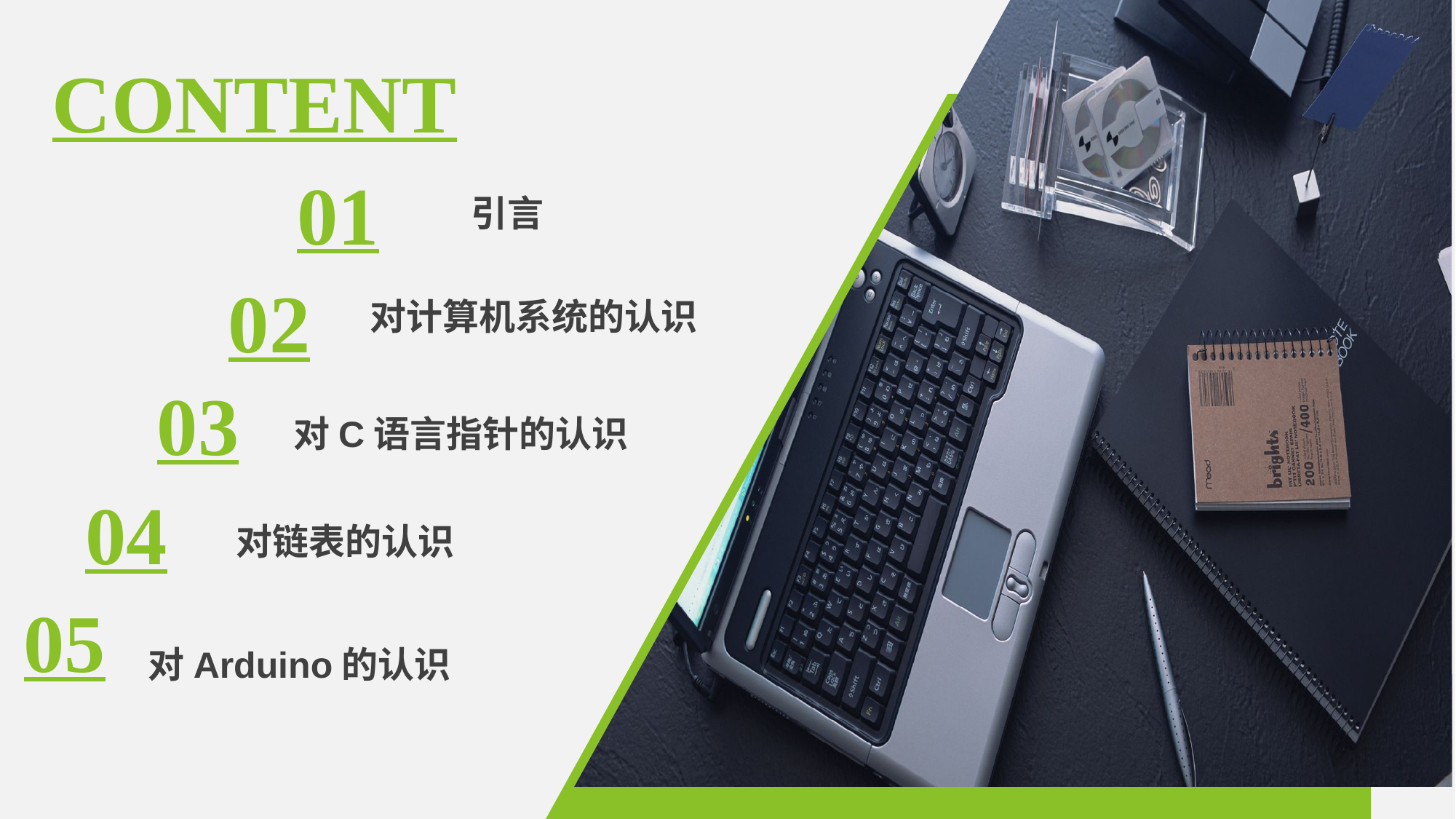

CONTENT

01
    引言
02
   对计算机系统的认识
03
    对C语言指针的认识
04
对链表的认识
05
对Arduino的认识